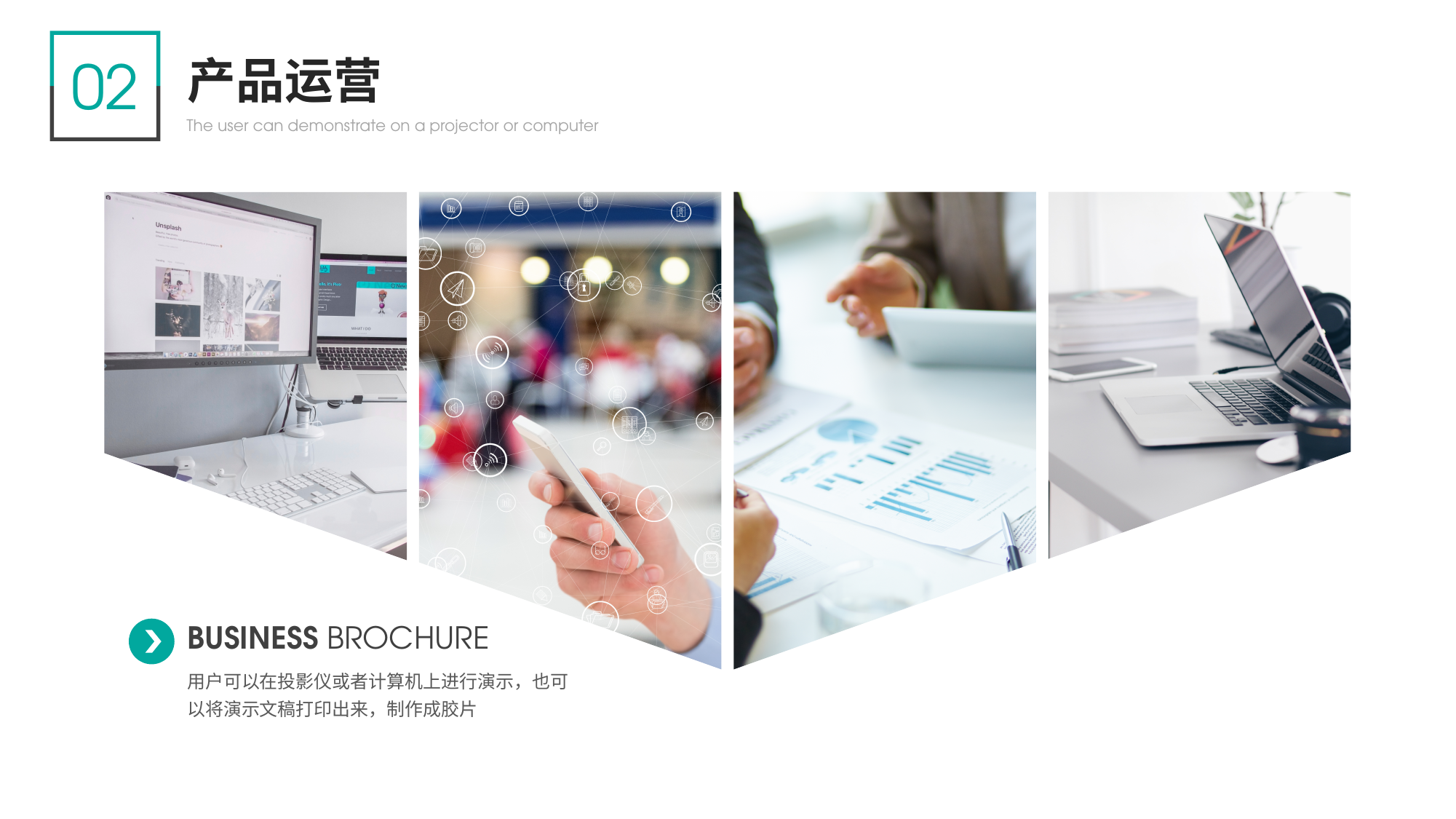

02
产品运营
The user can demonstrate on a projector or computer

BUSINESS BROCHURE

用户可以在投影仪或者计算机上进行演示，也可以将演示文稿打印出来，制作成胶片